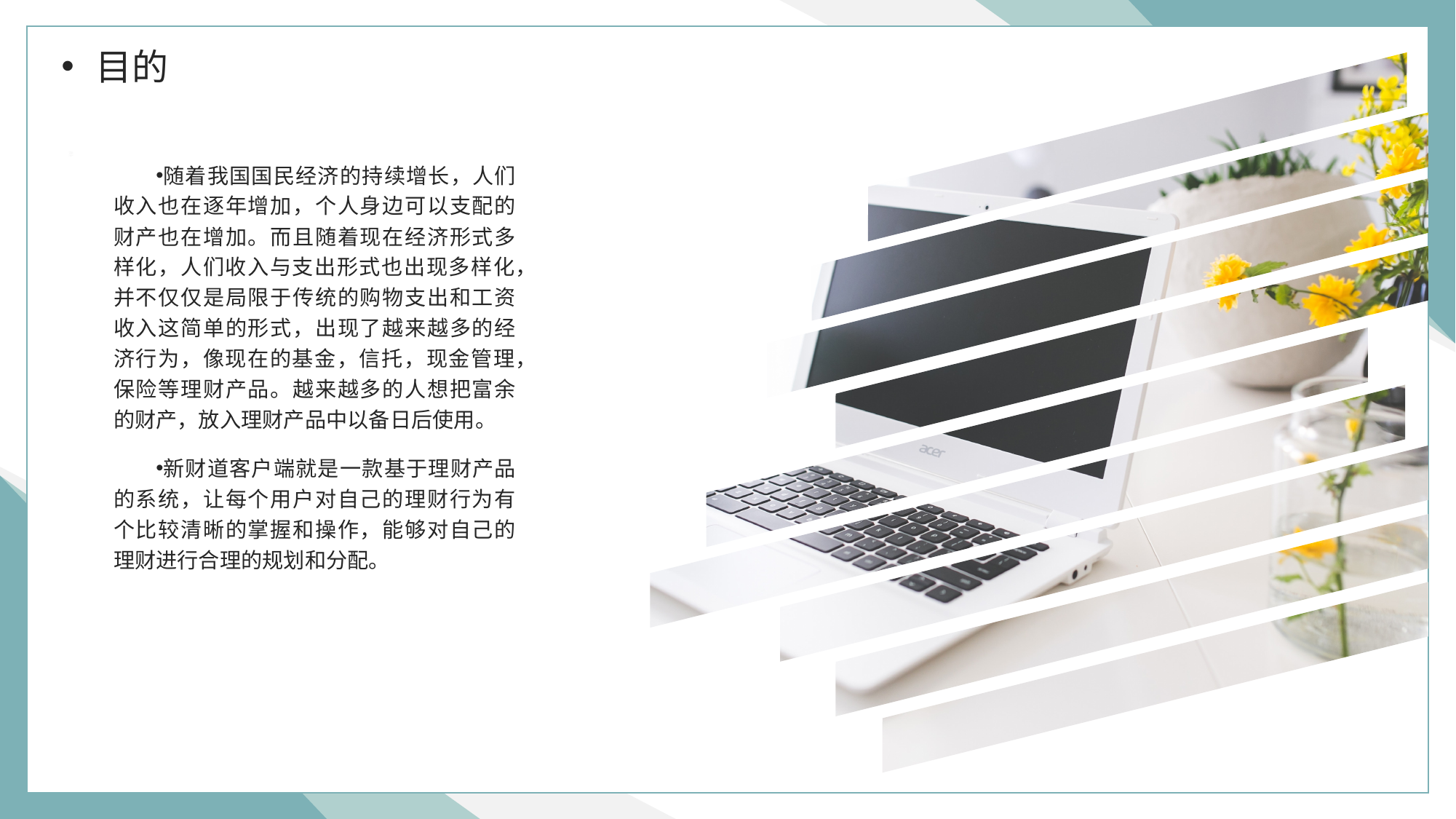

目的

随着我国国民经济的持续增长，人们收入也在逐年增加，个人身边可以支配的财产也在增加。而且随着现在经济形式多样化，人们收入与支出形式也出现多样化，并不仅仅是局限于传统的购物支出和工资收入这简单的形式，出现了越来越多的经济行为，像现在的基金，信托，现金管理，保险等理财产品。越来越多的人想把富余的财产，放入理财产品中以备日后使用。
新财道客户端就是一款基于理财产品的系统，让每个用户对自己的理财行为有个比较清晰的掌握和操作，能够对自己的理财进行合理的规划和分配。